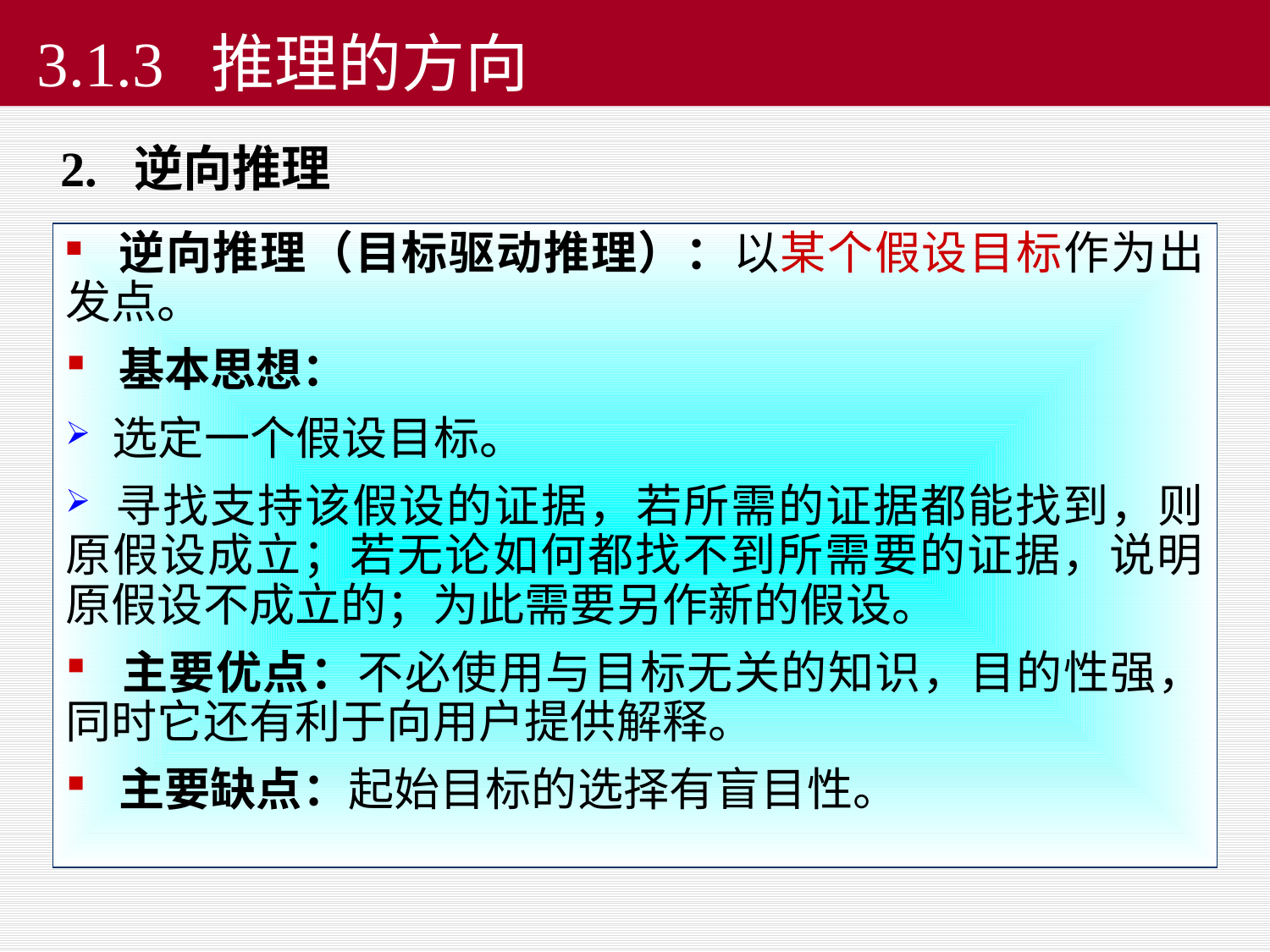

# 3.1.3  推理的方向
2.  逆向推理
  逆向推理（目标驱动推理）：以某个假设目标作为出发点。
  基本思想：
 选定一个假设目标。
 寻找支持该假设的证据，若所需的证据都能找到，则原假设成立；若无论如何都找不到所需要的证据，说明原假设不成立的；为此需要另作新的假设。
  主要优点：不必使用与目标无关的知识，目的性强，同时它还有利于向用户提供解释。
  主要缺点：起始目标的选择有盲目性。
21